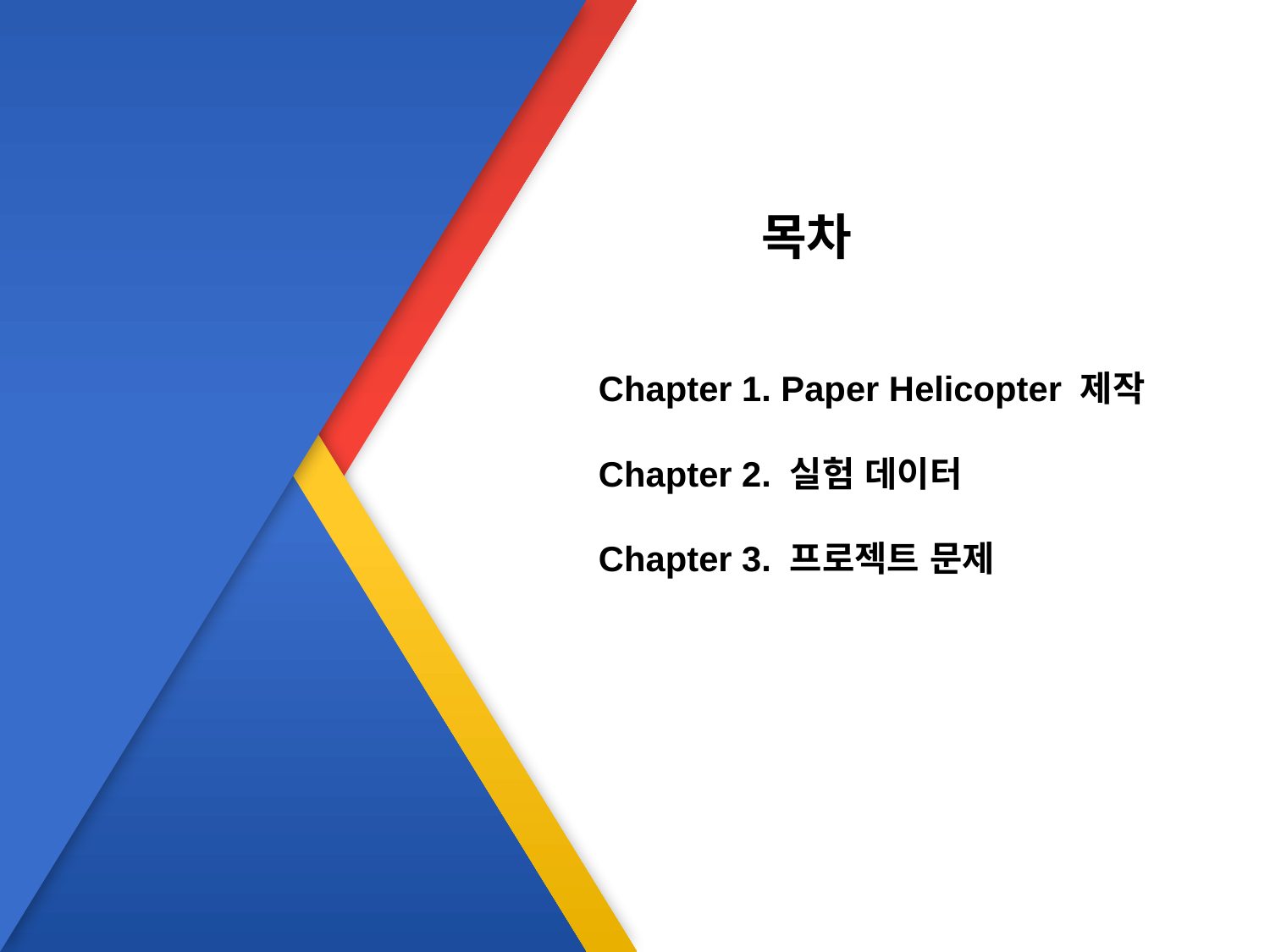

목차

Chapter 1. Paper Helicopter 제작

Chapter 2. 실험 데이터

Chapter 3. 프로젝트 문제